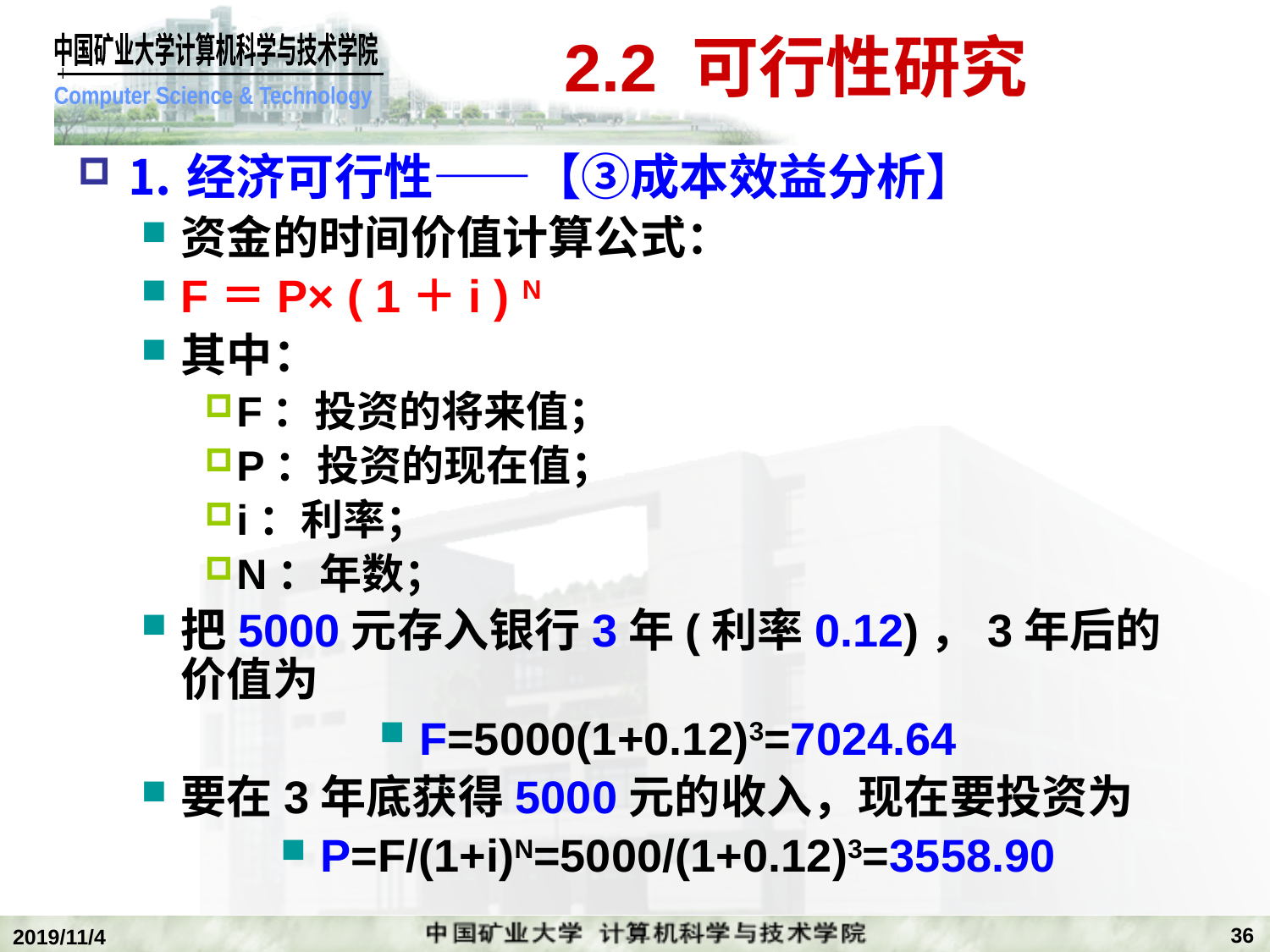

# 2.2 可行性研究
⒈经济可行性——【③成本效益分析】
资金的时间价值计算公式：
F＝P× ( 1＋i ) N
其中：
F：投资的将来值；
P：投资的现在值；
i：利率；
N：年数；
把5000元存入银行3年(利率0.12)，3年后的价值为
F=5000(1+0.12)3=7024.64
要在3年底获得5000元的收入，现在要投资为
P=F/(1+i)N=5000/(1+0.12)3=3558.90
36
2019/11/4